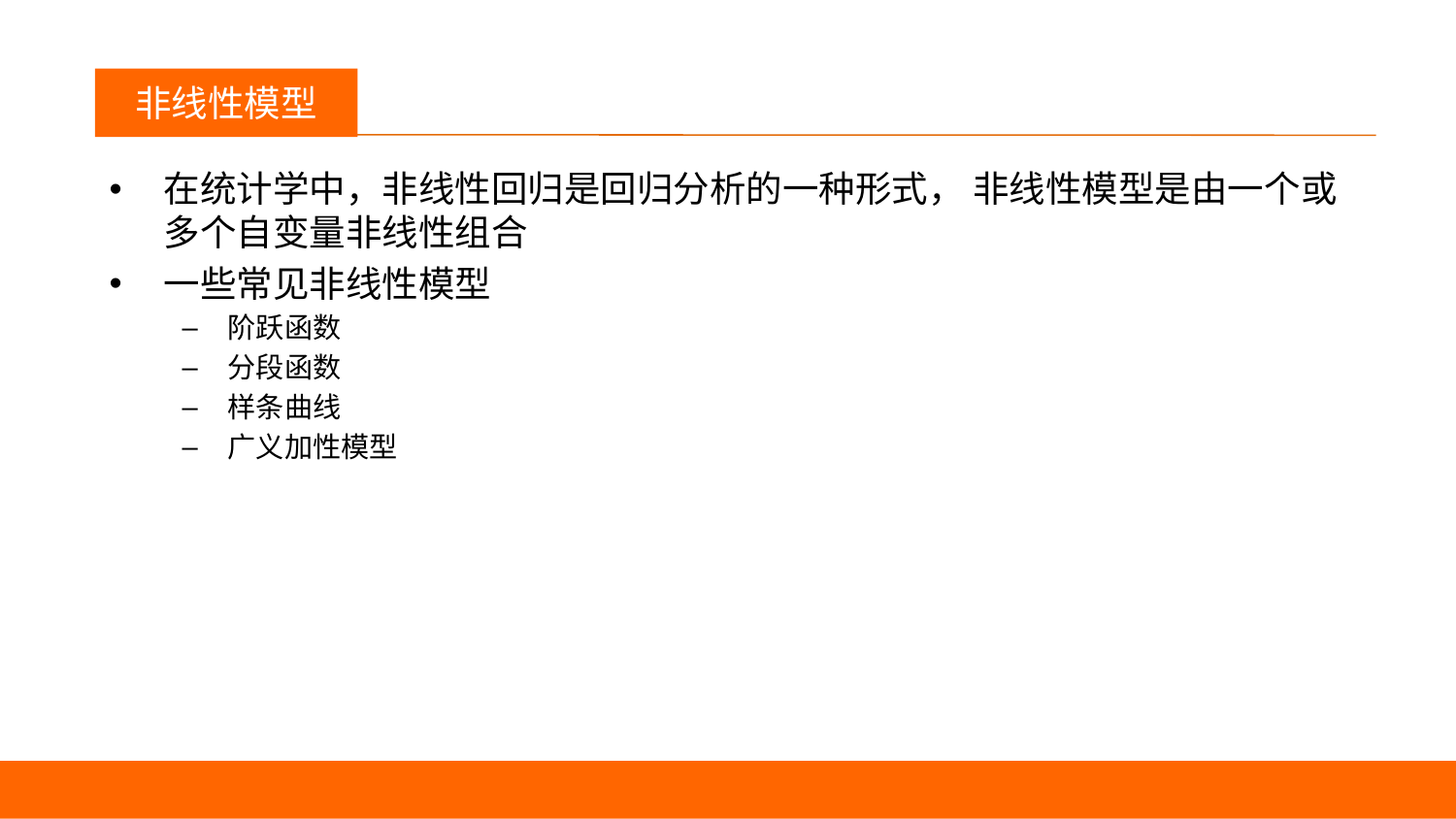

议程
非线性模型

在统计学中，非线性回归是回归分析的一种形式， 非线性模型是由一个或多个自变量非线性组合
一些常见非线性模型
阶跃函数
分段函数
样条曲线
广义加性模型